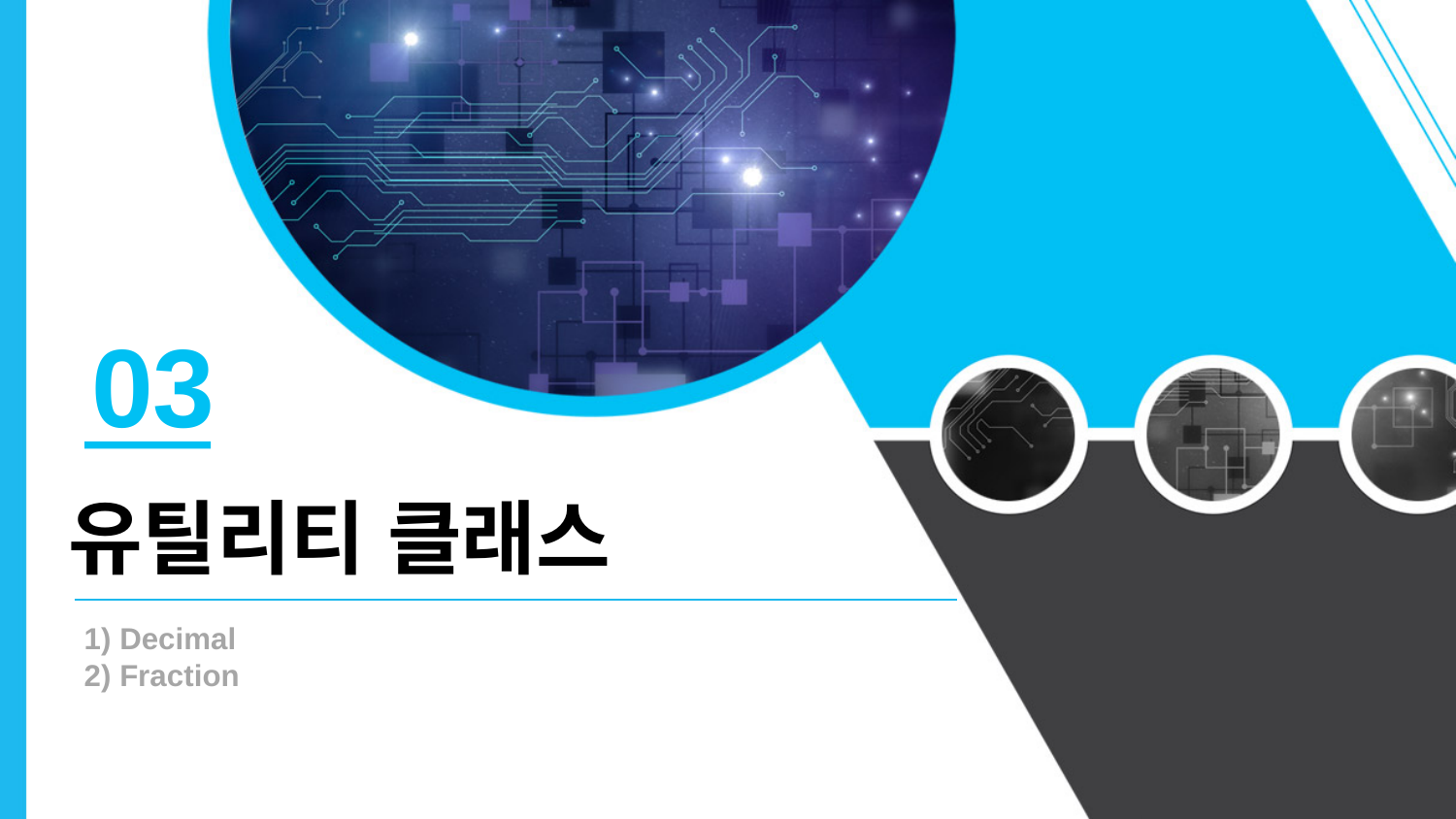

03

유틸리티 클래스
1) Decimal
2) Fraction